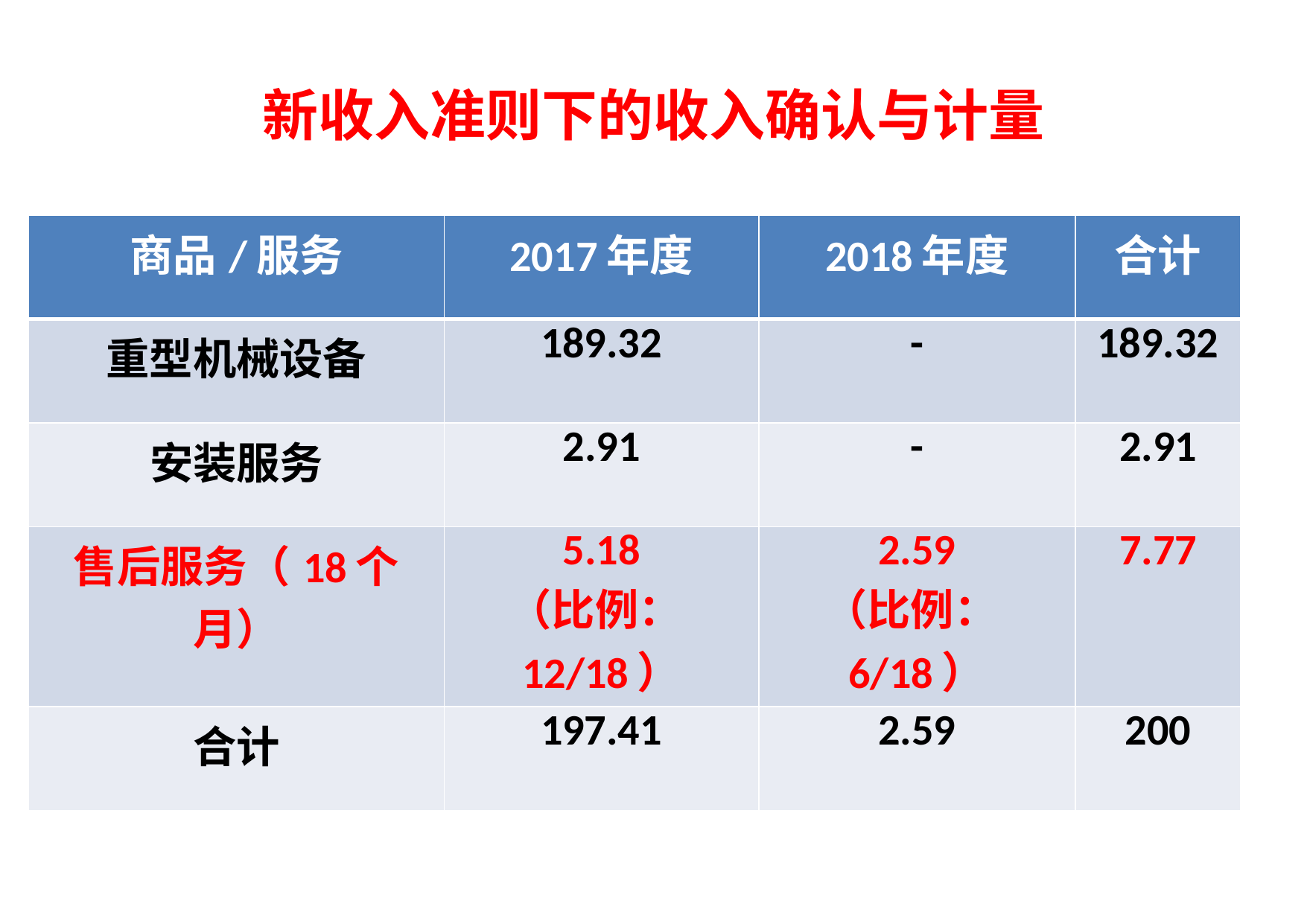

# 新收入准则下的收入确认与计量
| 商品/服务 | 2017年度 | 2018年度 | 合计 |
| --- | --- | --- | --- |
| 重型机械设备 | 189.32 | - | 189.32 |
| 安装服务 | 2.91 | - | 2.91 |
| 售后服务（18个月） | 5.18 （比例：12/18） | 2.59 （比例：6/18） | 7.77 |
| 合计 | 197.41 | 2.59 | 200 |
74